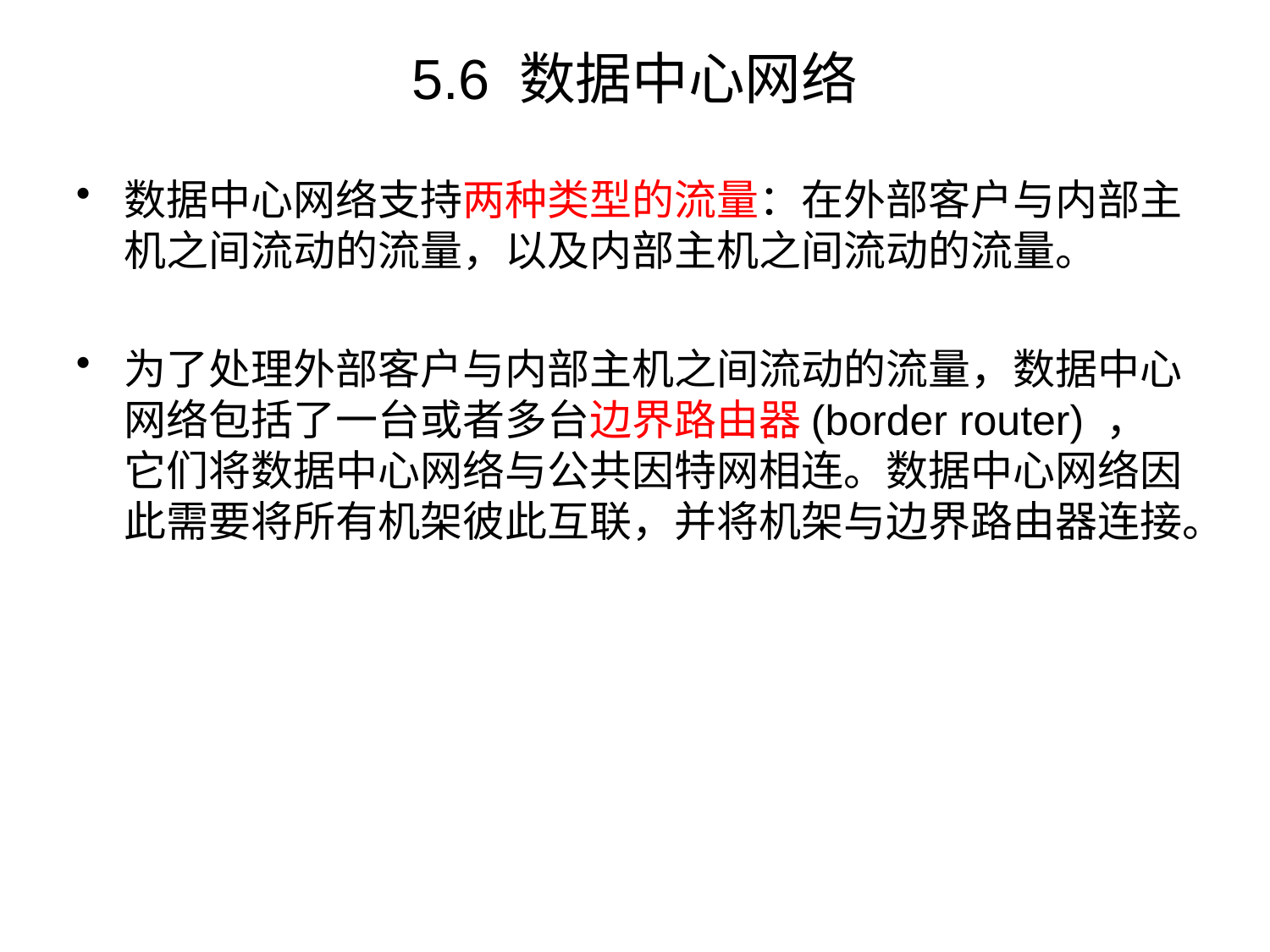

# 5.6 数据中心网络
数据中心网络支持两种类型的流量：在外部客户与内部主机之间流动的流量，以及内部主机之间流动的流量。

为了处理外部客户与内部主机之间流动的流量，数据中心网络包括了一台或者多台边界路由器(border router) ， 它们将数据中心网络与公共因特网相连。数据中心网络因此需要将所有机架彼此互联，并将机架与边界路由器连接。